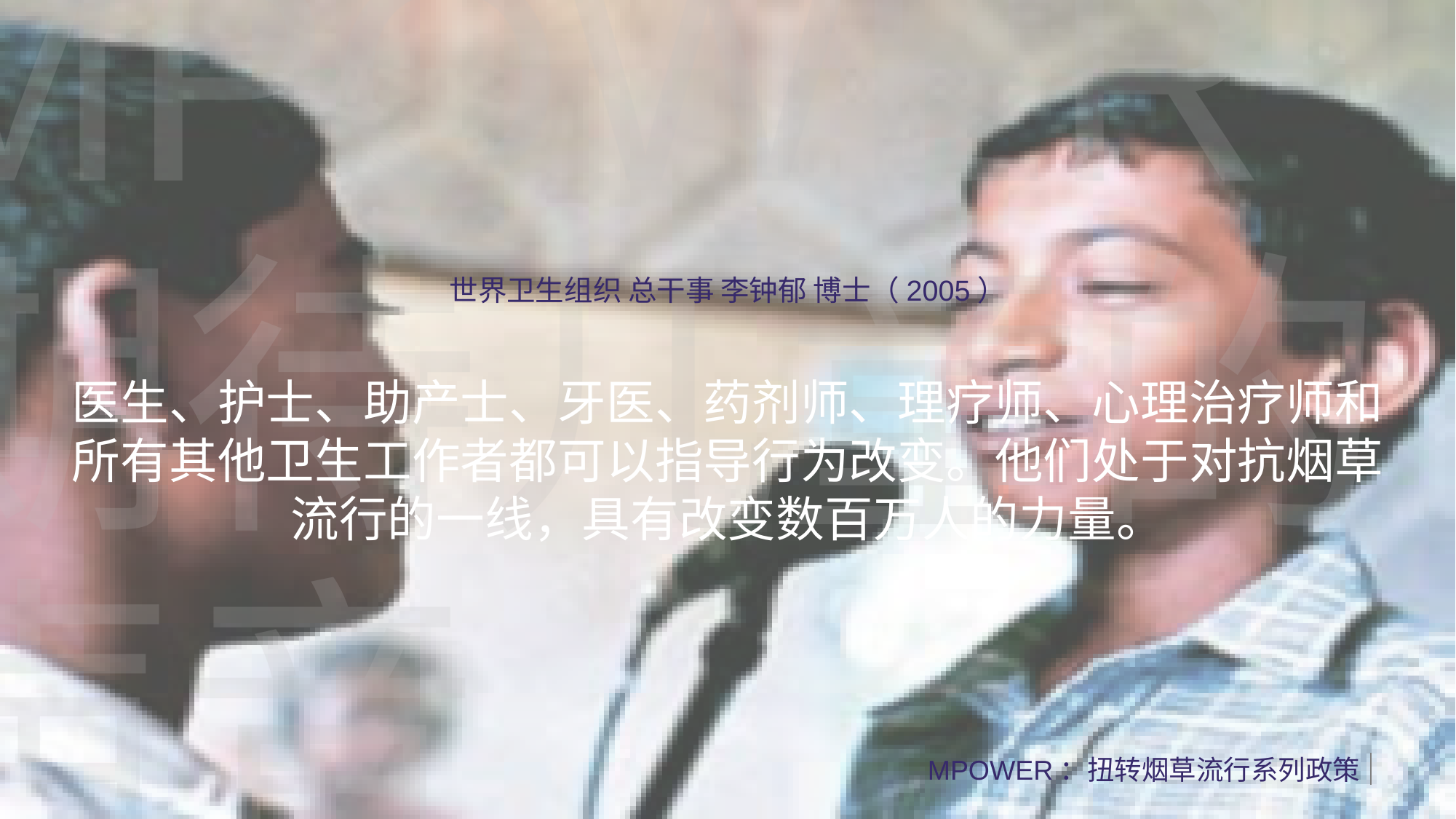

MPOWER期待儿童的声音
世界卫生组织 总干事 李钟郁 博士（2005）

医生、护士、助产士、牙医、药剂师、理疗师、心理治疗师和所有其他卫生工作者都可以指导行为改变。他们处于对抗烟草流行的一线，具有改变数百万人的力量。